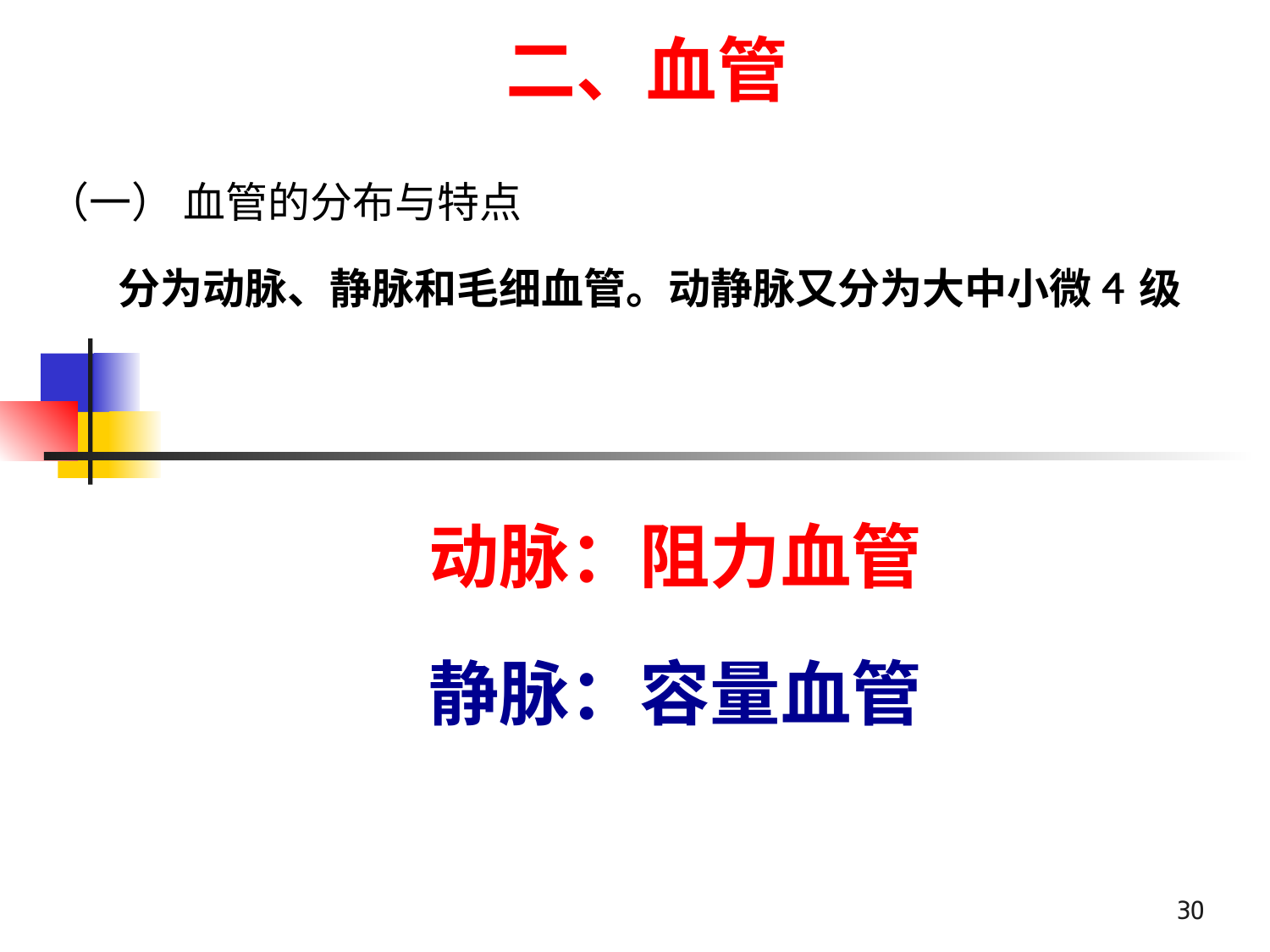

# 二、血管
（一） 血管的分布与特点
分为动脉、静脉和毛细血管。动静脉又分为大中小微4级
动脉：阻力血管
静脉：容量血管
30